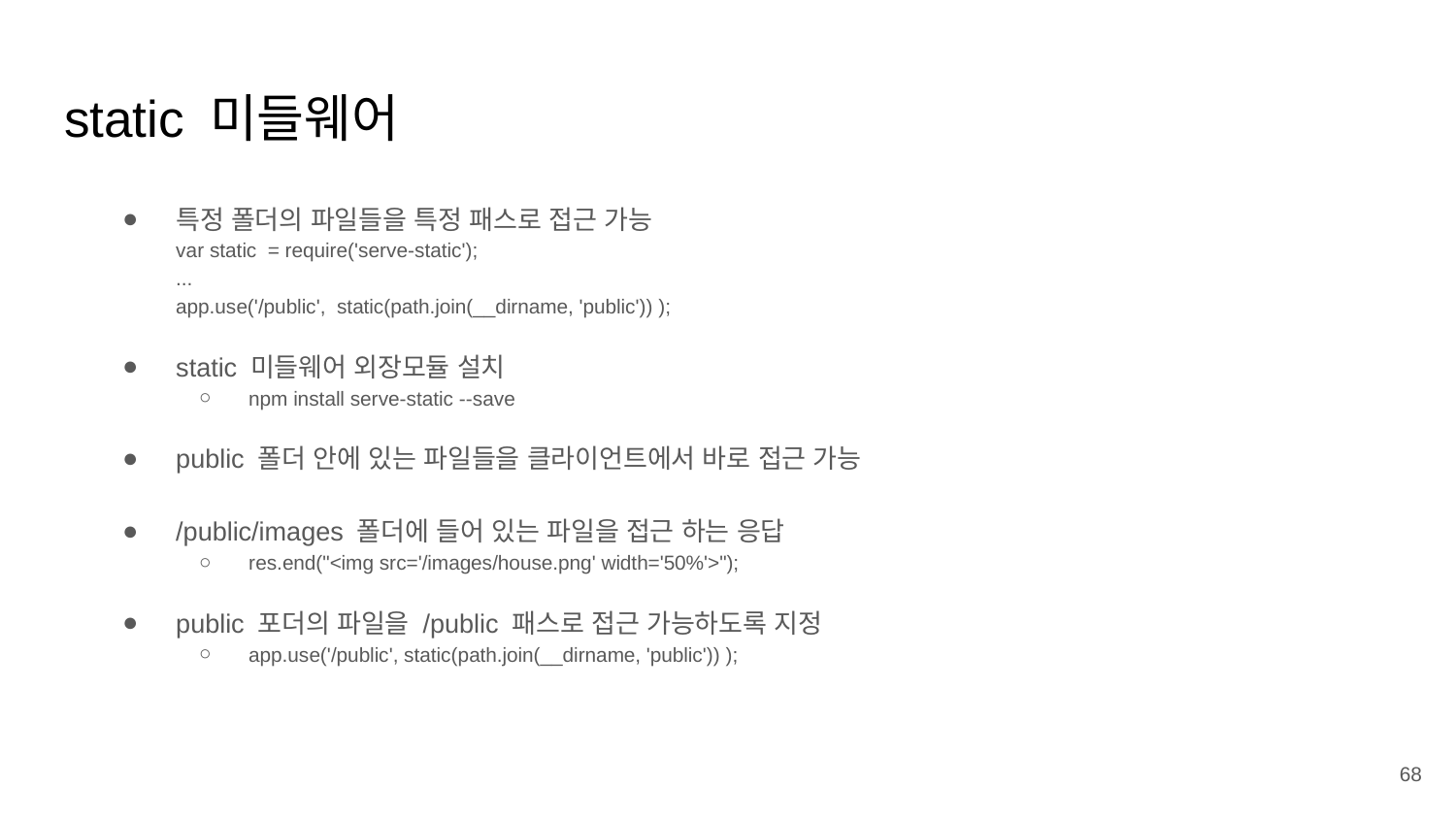

# static 미들웨어
특정 폴더의 파일들을 특정 패스로 접근 가능
var static  = require('serve-static');
...
app.use('/public',  static(path.join(__dirname, 'public')) );

static 미들웨어 외장모듈 설치
npm install serve-static --save

public 폴더 안에 있는 파일들을 클라이언트에서 바로 접근 가능

/public/images 폴더에 들어 있는 파일을 접근 하는 응답
res.end("<img src='/images/house.png' width='50%'>");

public 포더의 파일을 /public 패스로 접근 가능하도록 지정
app.use('/public', static(path.join(__dirname, 'public')) );

68